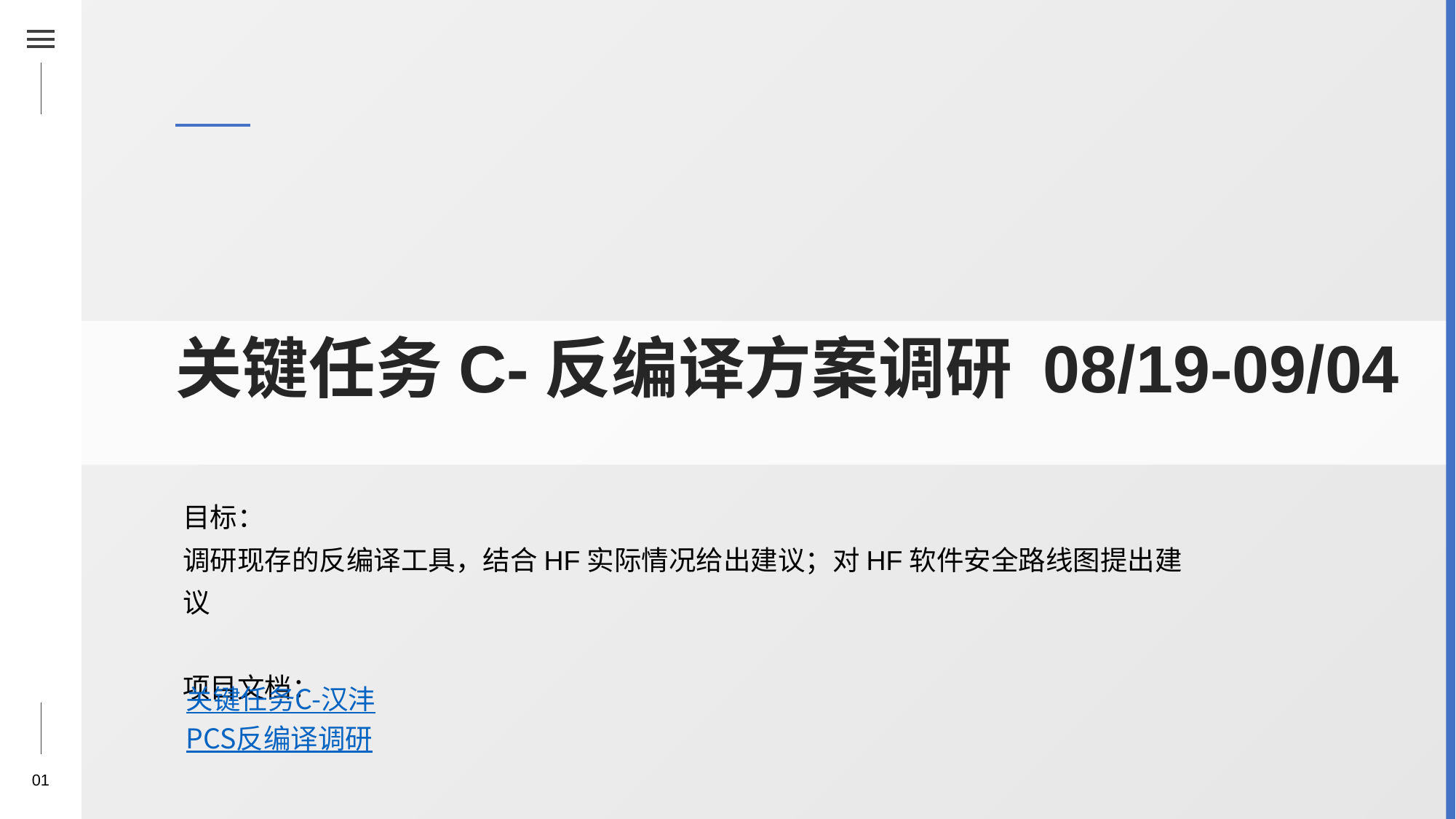

01

关键任务C-反编译方案调研 08/19-09/04
目标：
调研现存的反编译工具，结合HF实际情况给出建议；对HF软件安全路线图提出建议

项目文档：

关键任务C-汉沣PCS反编译调研